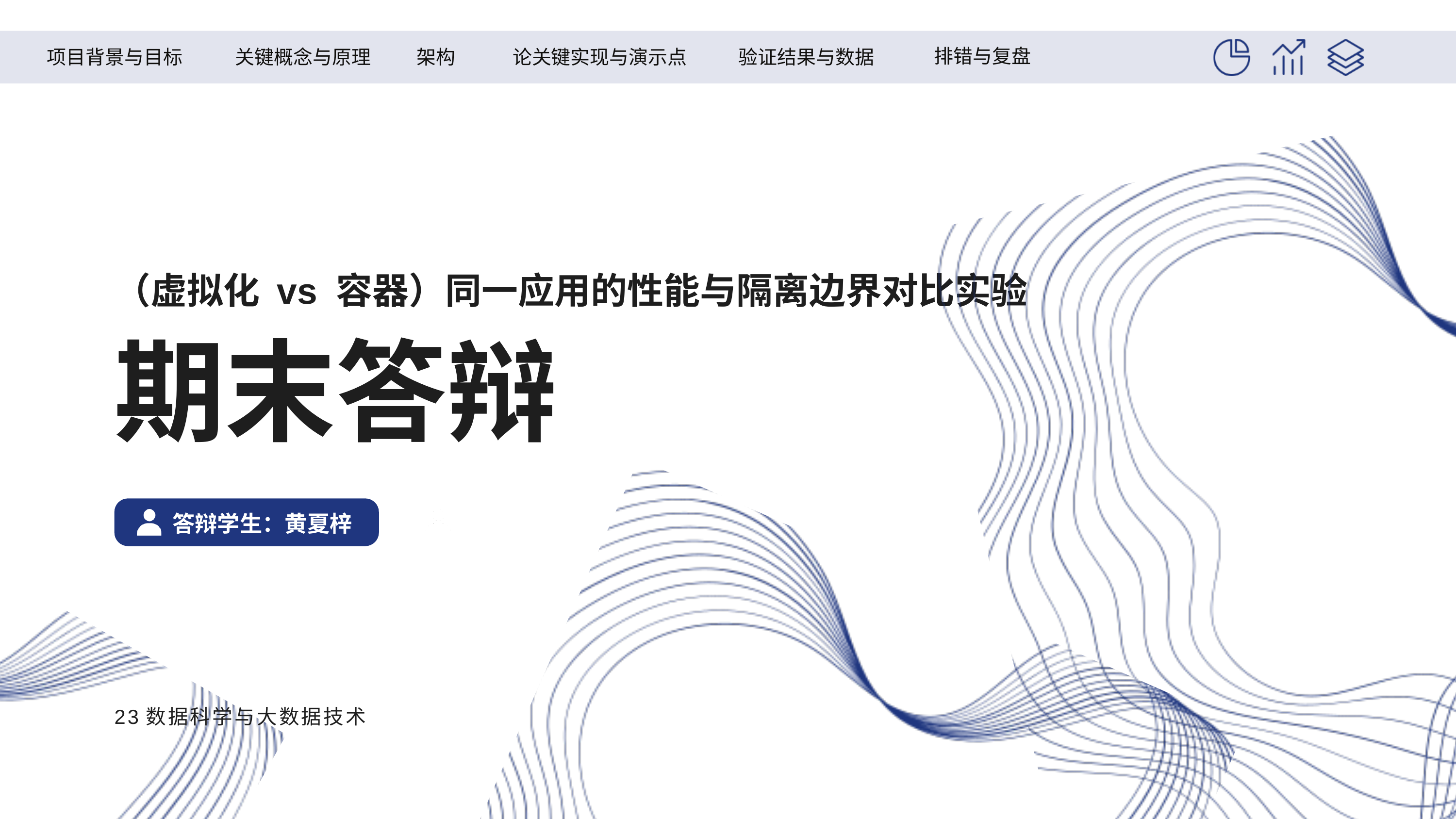

排错与复盘
项目背景与目标
关键概念与原理
论关键实现与演示点
验证结果与数据
架构

（虚拟化 vs 容器）同一应用的性能与隔离边界对比实验
期末答辩

答辩学生：黄夏梓

23数据科学与大数据技术